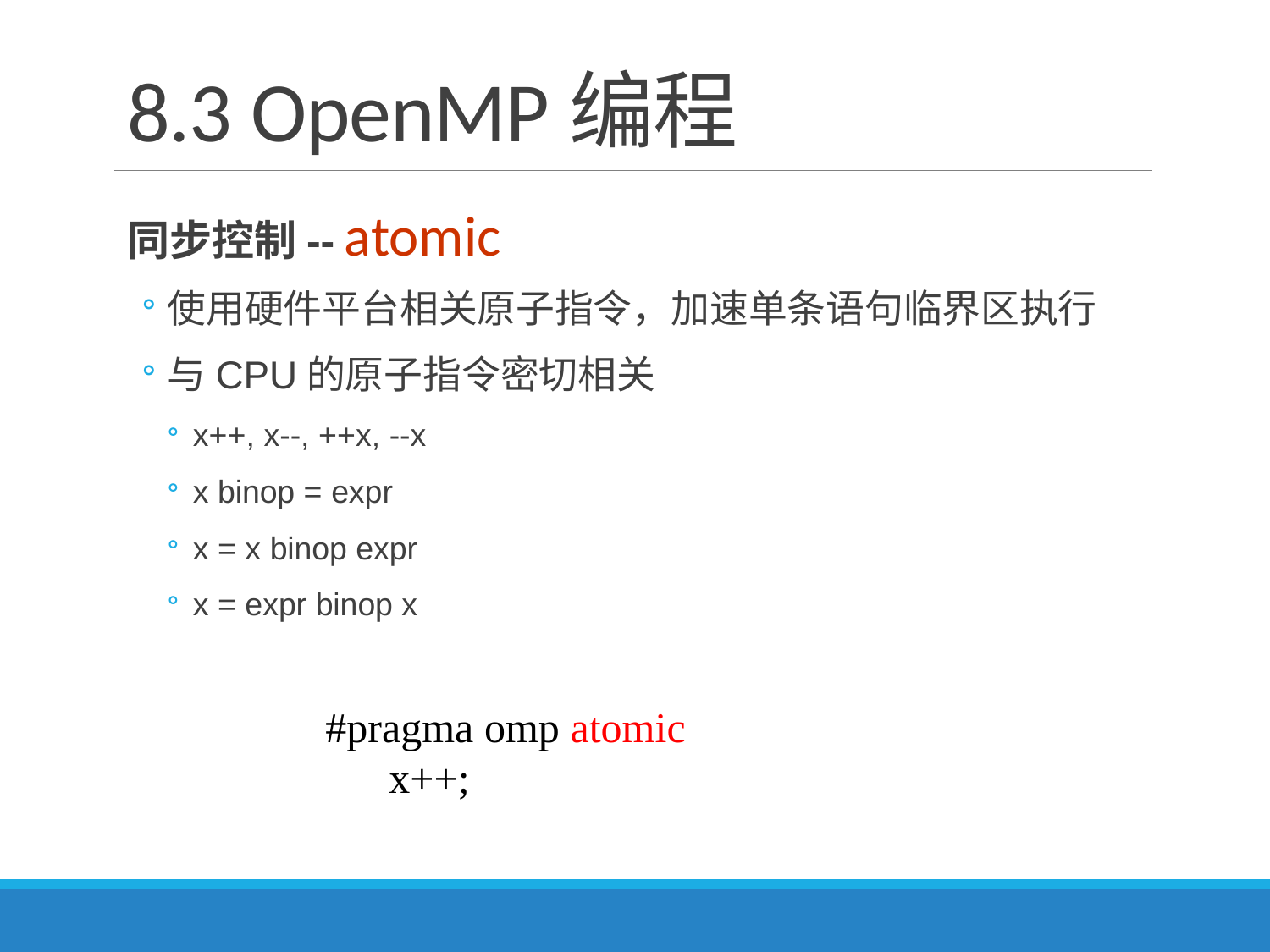

# 8.3 OpenMP编程
同步控制-- atomic
使用硬件平台相关原子指令，加速单条语句临界区执行
与CPU的原子指令密切相关
x++, x--, ++x, --x
x binop = expr
x = x binop expr
x = expr binop x
#pragma omp atomic
x++;

83